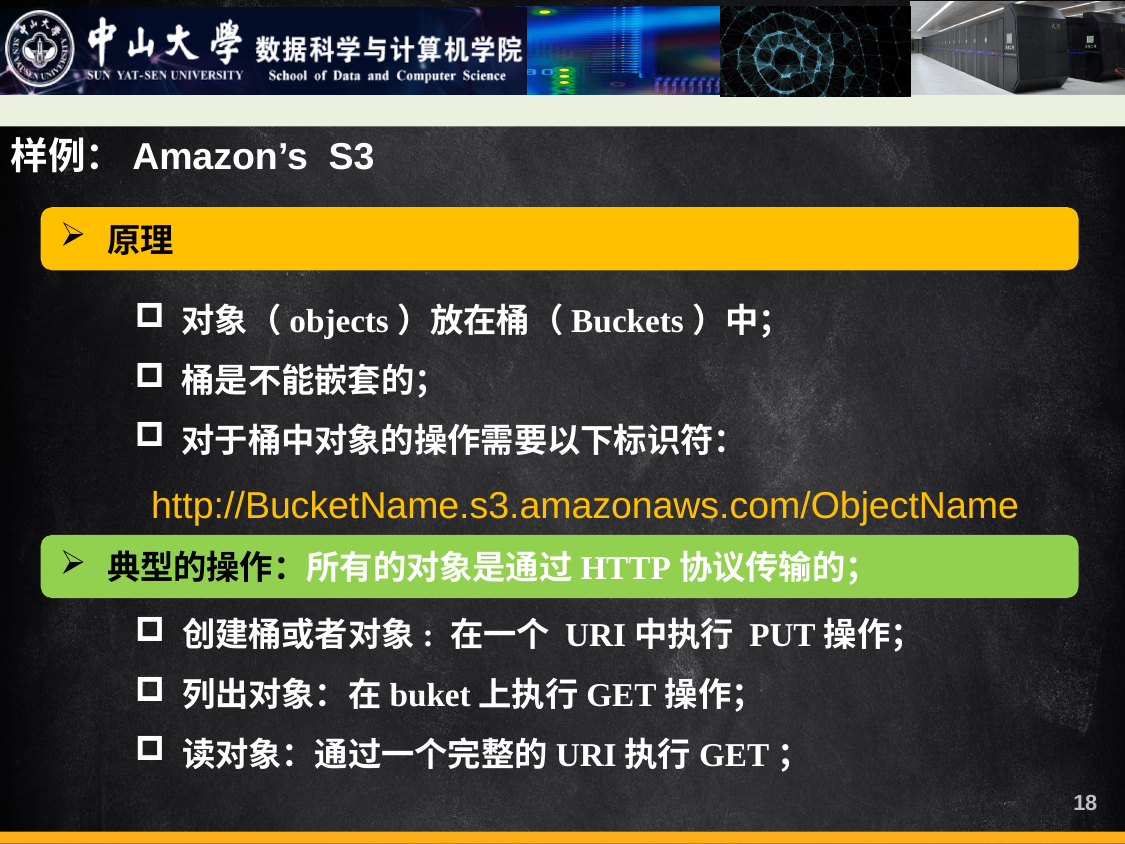

样例：Amazon’s  S3
原理
对象（objects）放在桶（Buckets）中；
桶是不能嵌套的；
对于桶中对象的操作需要以下标识符：
  http://BucketName.s3.amazonaws.com/ObjectName
典型的操作：所有的对象是通过HTTP协议传输的；
创建桶或者对象: 在一个 URI中执行 PUT操作；
列出对象：在buket上执行GET操作；
读对象：通过一个完整的URI执行GET；